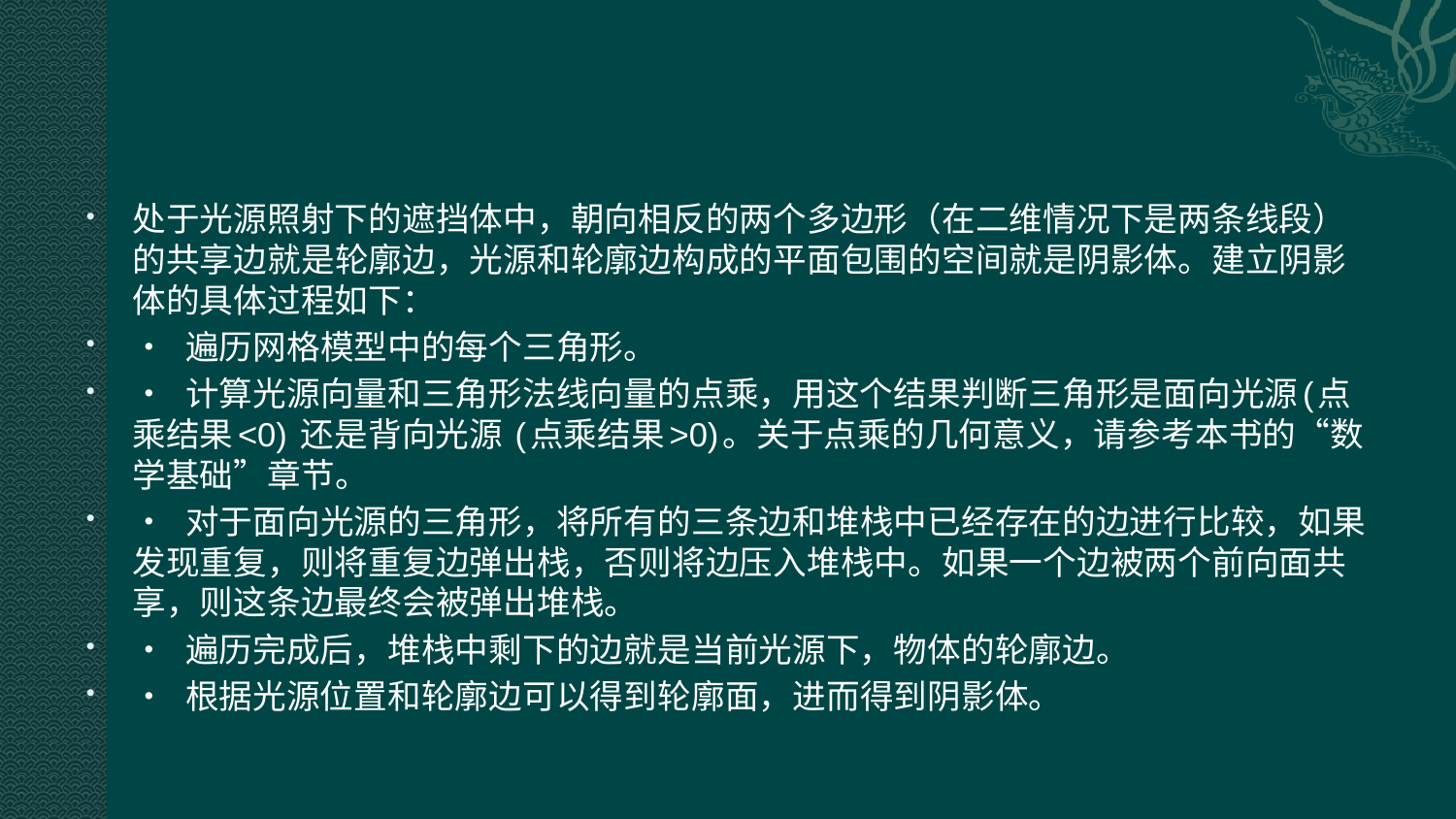

#
处于光源照射下的遮挡体中，朝向相反的两个多边形（在二维情况下是两条线段）的共享边就是轮廓边，光源和轮廓边构成的平面包围的空间就是阴影体。建立阴影体的具体过程如下：
•  遍历网格模型中的每个三角形。
•  计算光源向量和三角形法线向量的点乘，用这个结果判断三角形是面向光源(点乘结果<0) 还是背向光源 (点乘结果>0)。关于点乘的几何意义，请参考本书的“数学基础”章节。
•  对于面向光源的三角形，将所有的三条边和堆栈中已经存在的边进行比较，如果发现重复，则将重复边弹出栈，否则将边压入堆栈中。如果一个边被两个前向面共享，则这条边最终会被弹出堆栈。
•  遍历完成后，堆栈中剩下的边就是当前光源下，物体的轮廓边。
•  根据光源位置和轮廓边可以得到轮廓面，进而得到阴影体。